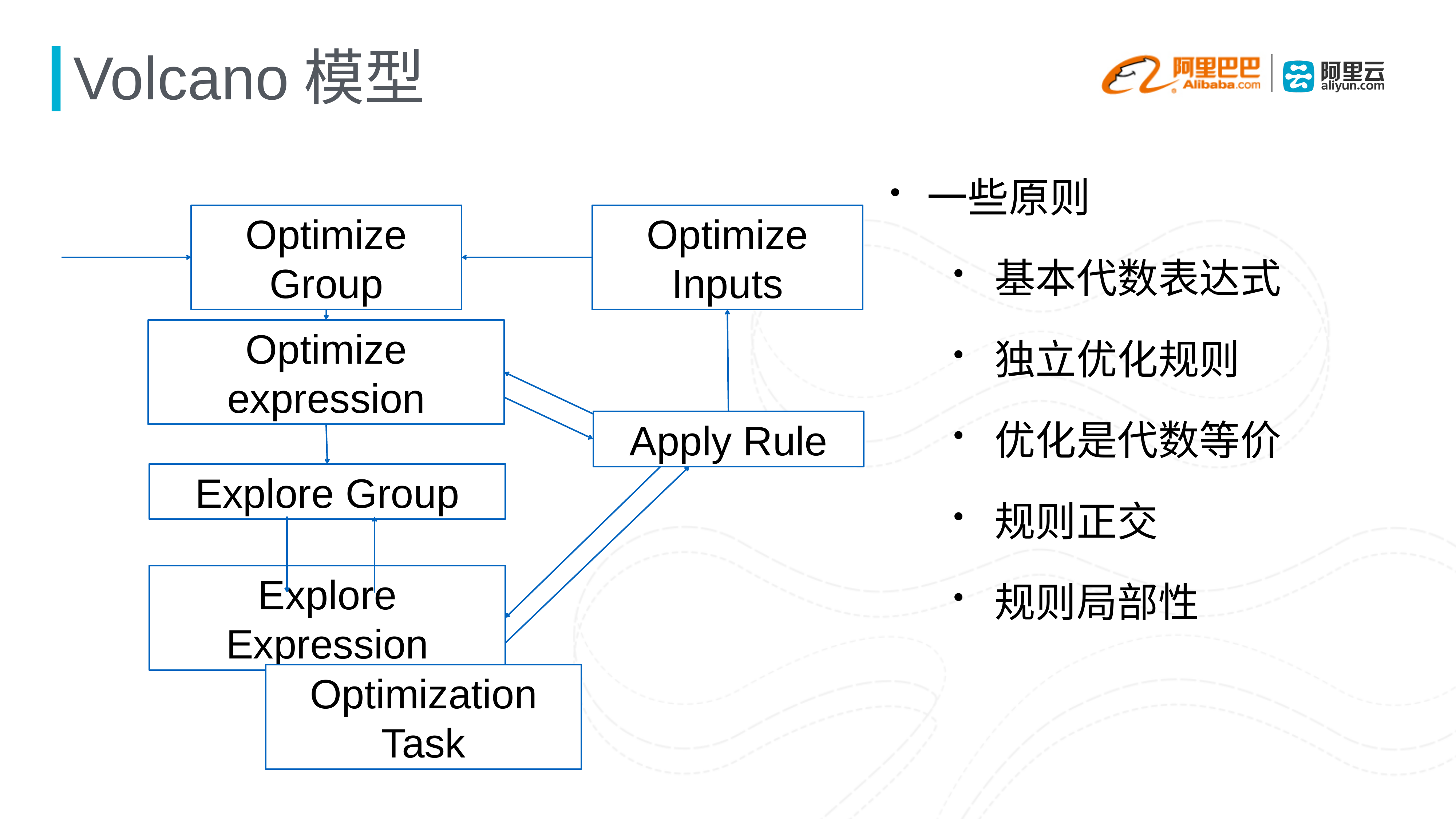

# Volcano模型
一些原则
基本代数表达式
独立优化规则
优化是代数等价
规则正交
规则局部性

Optimize Group
Optimize Inputs
Optimize expression
Apply Rule
Explore Group
Explore Expression
Optimization Task